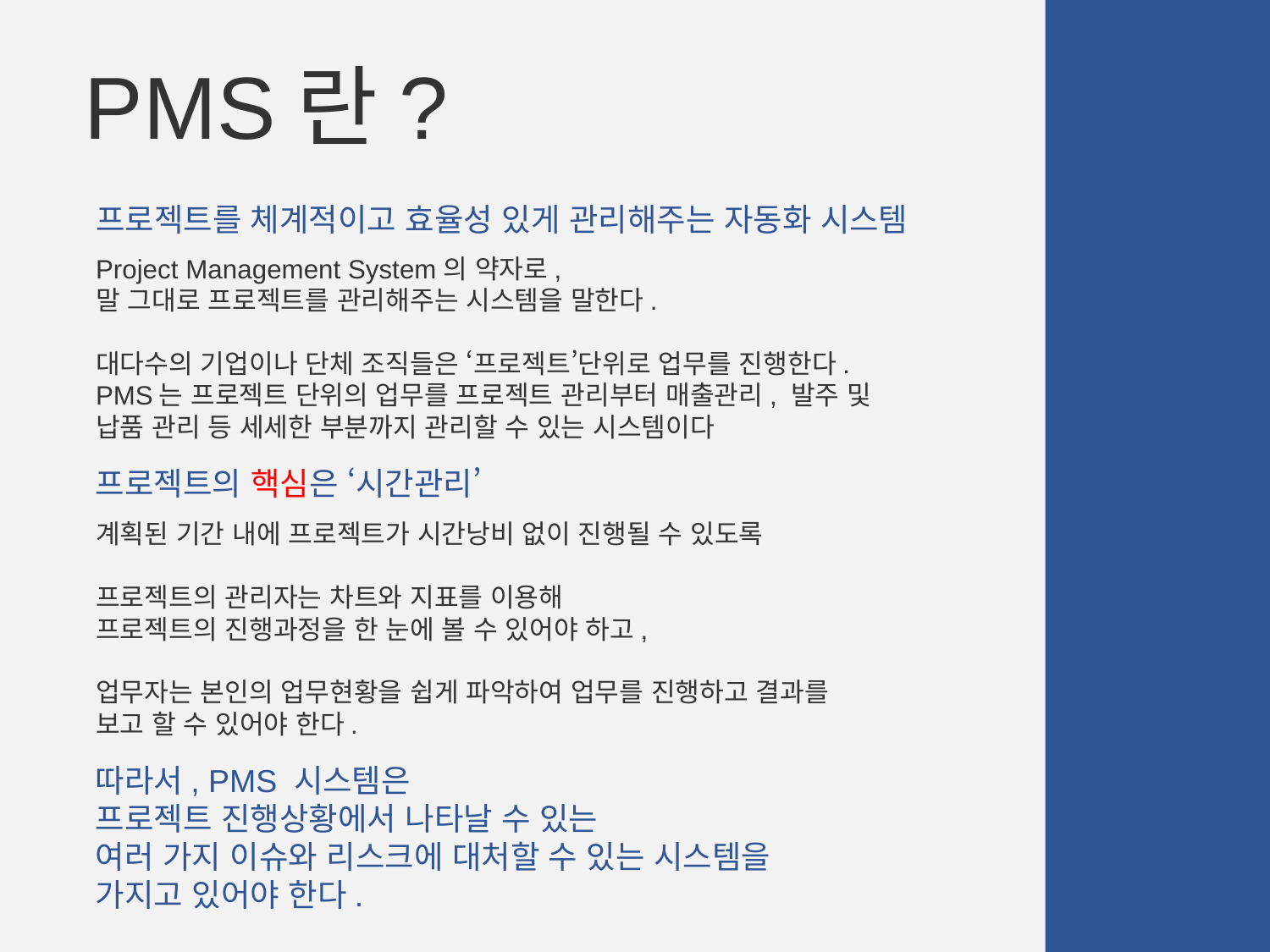

PMS란?
프로젝트를 체계적이고 효율성 있게 관리해주는 자동화 시스템
Project Management System의 약자로,
말 그대로 프로젝트를 관리해주는 시스템을 말한다.

대다수의 기업이나 단체 조직들은 ‘프로젝트’단위로 업무를 진행한다.
PMS는 프로젝트 단위의 업무를 프로젝트 관리부터 매출관리, 발주 및 납품 관리 등 세세한 부분까지 관리할 수 있는 시스템이다
프로젝트의 핵심은 ‘시간관리’
계획된 기간 내에 프로젝트가 시간낭비 없이 진행될 수 있도록

프로젝트의 관리자는 차트와 지표를 이용해
프로젝트의 진행과정을 한 눈에 볼 수 있어야 하고,

업무자는 본인의 업무현황을 쉽게 파악하여 업무를 진행하고 결과를
보고 할 수 있어야 한다.
따라서, PMS 시스템은
프로젝트 진행상황에서 나타날 수 있는
여러 가지 이슈와 리스크에 대처할 수 있는 시스템을 가지고 있어야 한다.